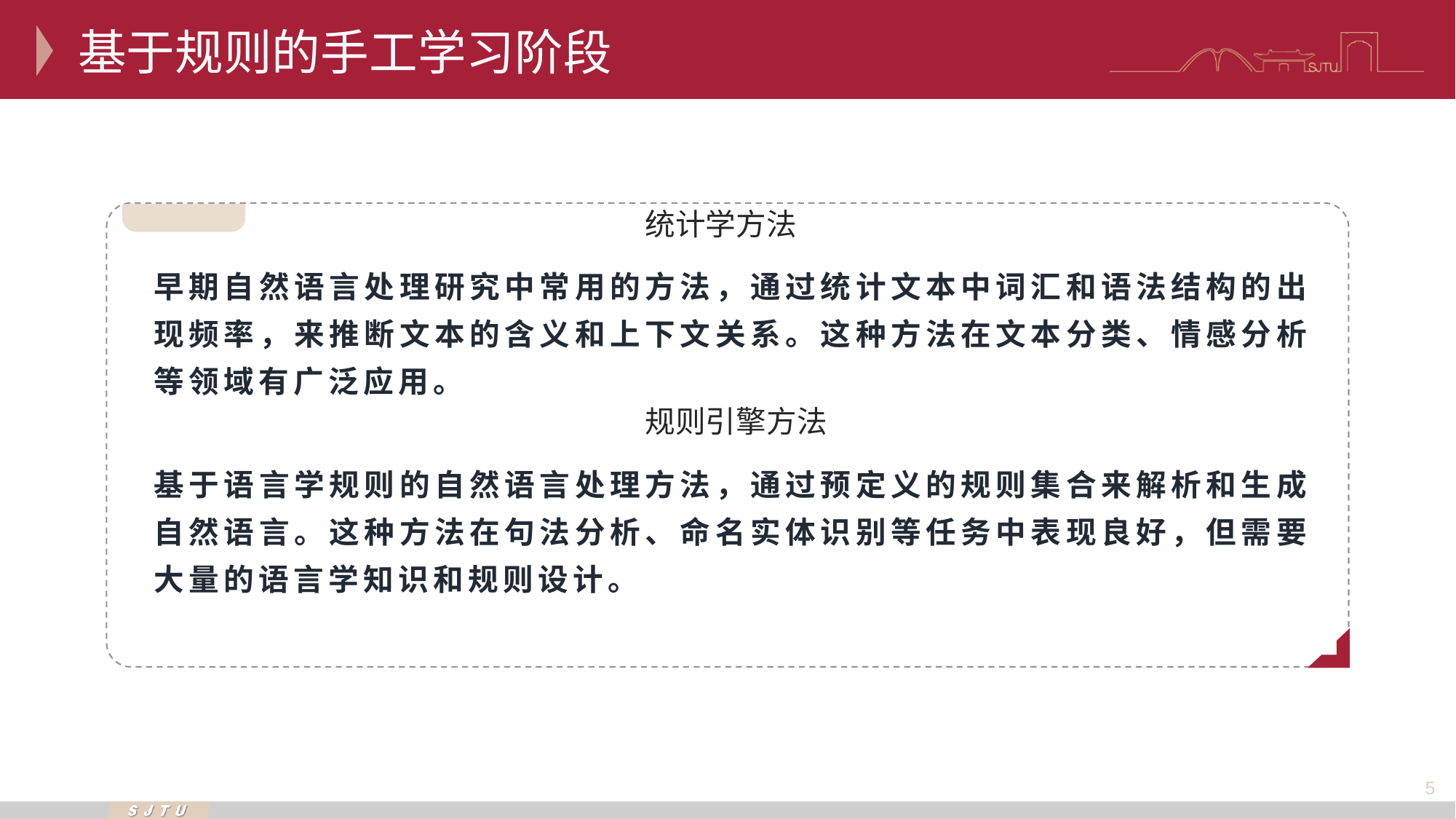

基于规则的手工学习阶段

统计学方法
早期自然语言处理研究中常用的方法，通过统计文本中词汇和语法结构的出现频率，来推断文本的含义和上下文关系。这种方法在文本分类、情感分析等领域有广泛应用。
规则引擎方法
基于语言学规则的自然语言处理方法，通过预定义的规则集合来解析和生成自然语言。这种方法在句法分析、命名实体识别等任务中表现良好，但需要大量的语言学知识和规则设计。

5